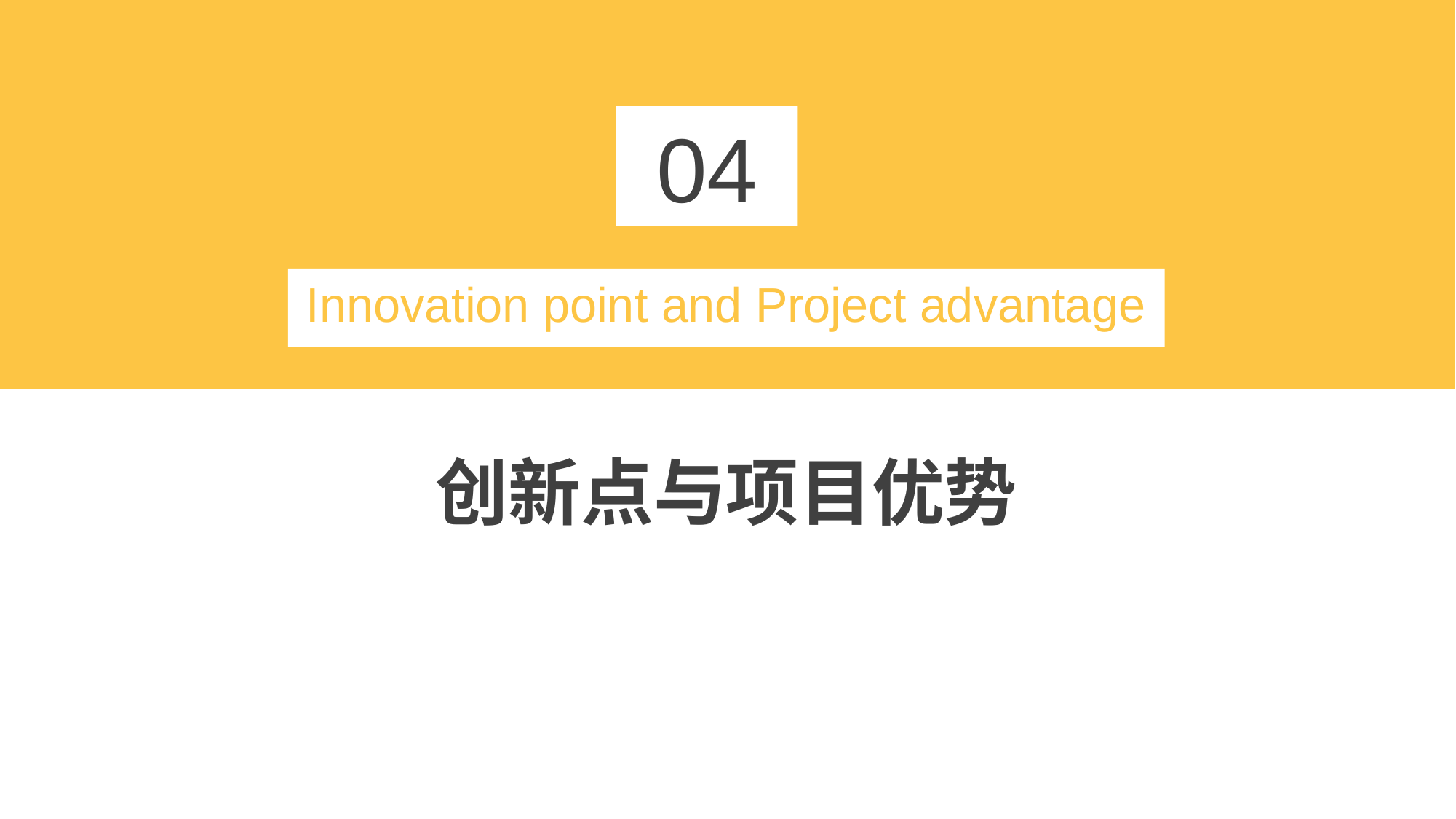

04
Innovation point and Project advantage
创新点与项目优势